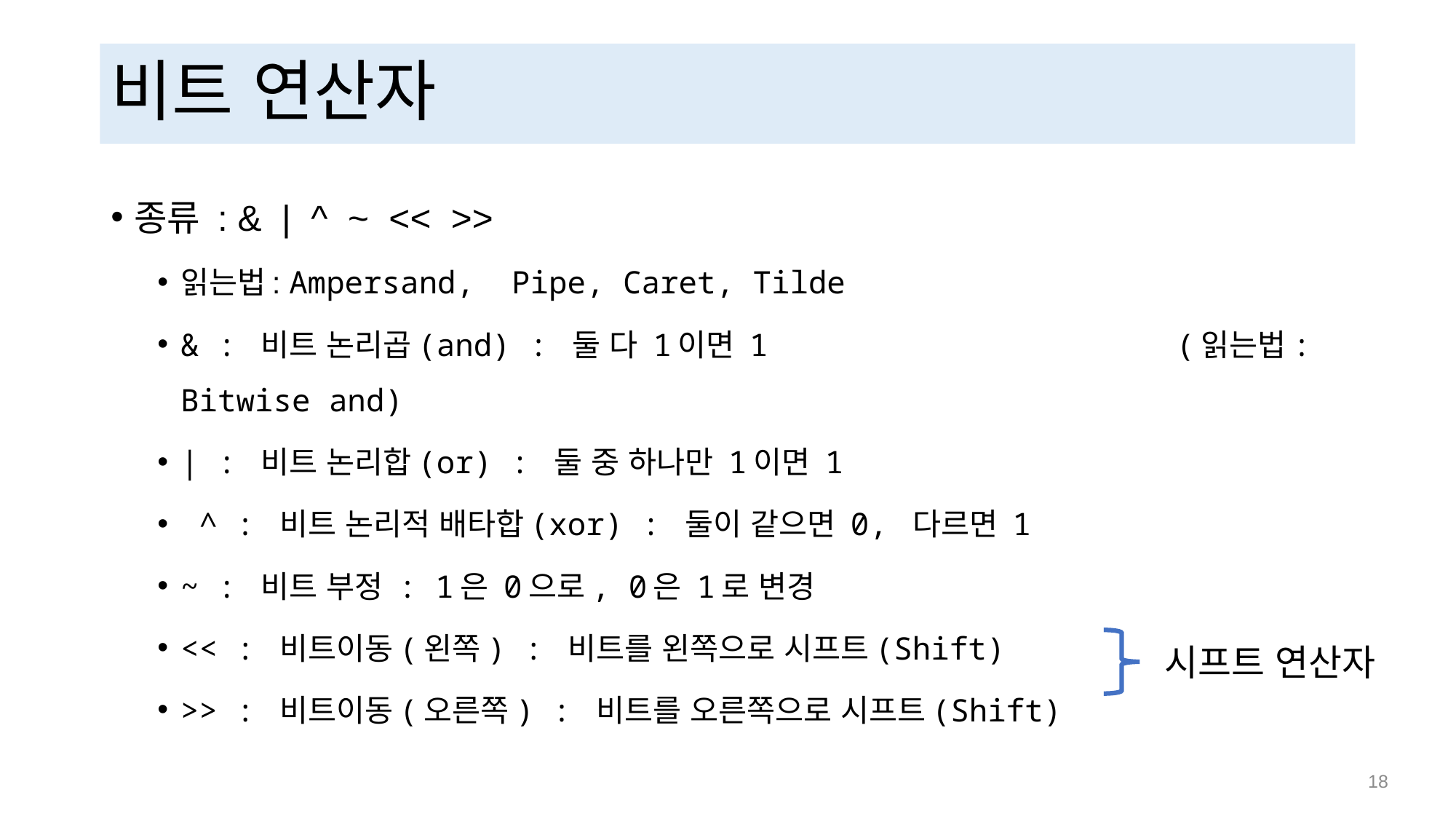

# 비트 연산자
종류 : &  |  ^  ~  <<  >>
읽는법: Ampersand,  Pipe, Caret, Tilde
& : 비트 논리곱(and) : 둘 다 1이면 1                      (읽는법: Bitwise and)
| : 비트 논리합(or) : 둘 중 하나만 1이면 1
 ^ : 비트 논리적 배타합(xor) : 둘이 같으면 0, 다르면 1
~ : 비트 부정 : 1은 0으로, 0은 1로 변경
<< : 비트이동(왼쪽) : 비트를 왼쪽으로 시프트(Shift)
>> : 비트이동(오른쪽) : 비트를 오른쪽으로 시프트(Shift)

시프트 연산자

 18